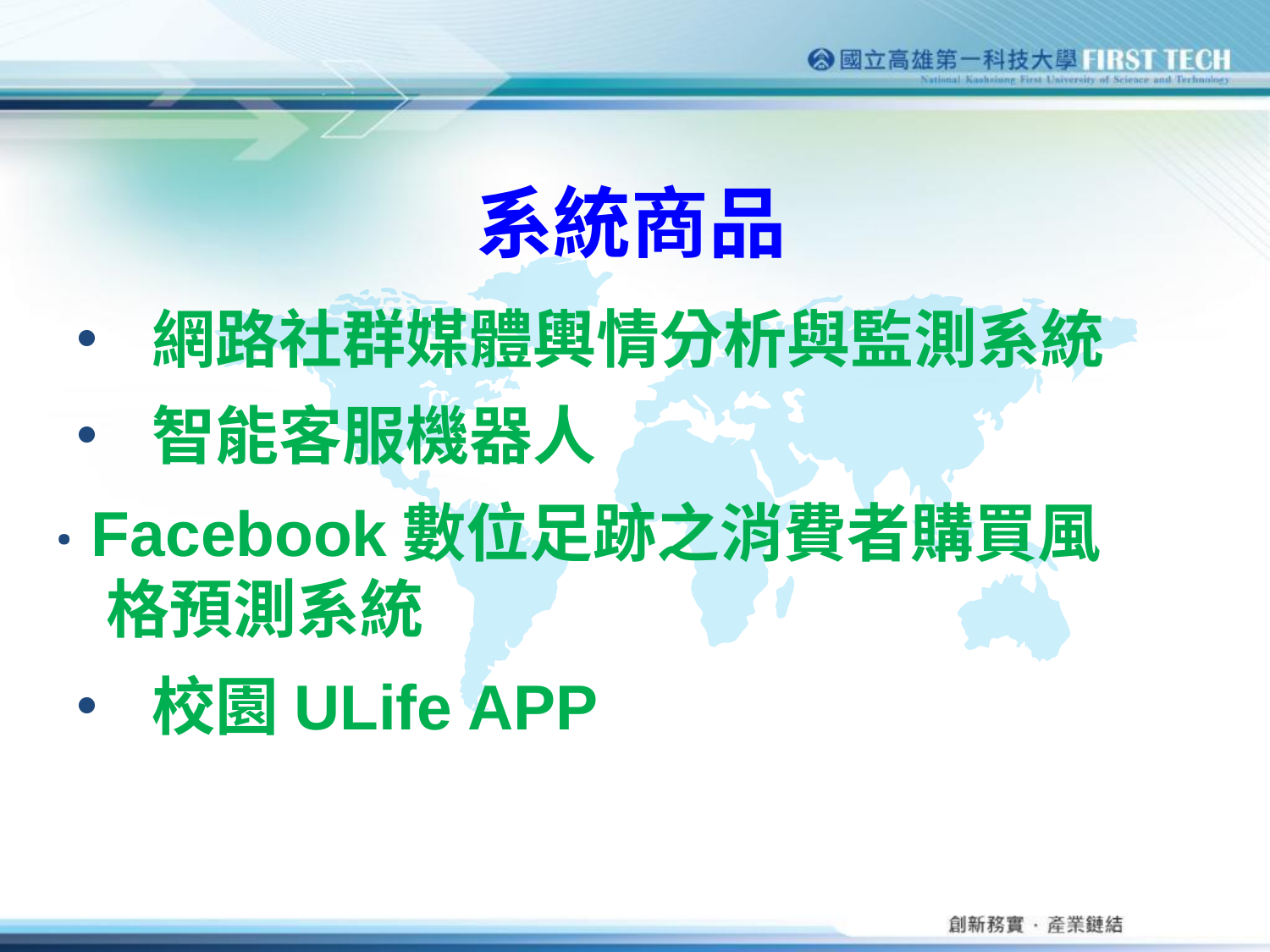

系統商品
‧ 網路社群媒體輿情分析與監測系統
‧ 智能客服機器人
‧ Facebook數位足跡之消費者購買風
  格預測系統
‧ 校園ULife APP